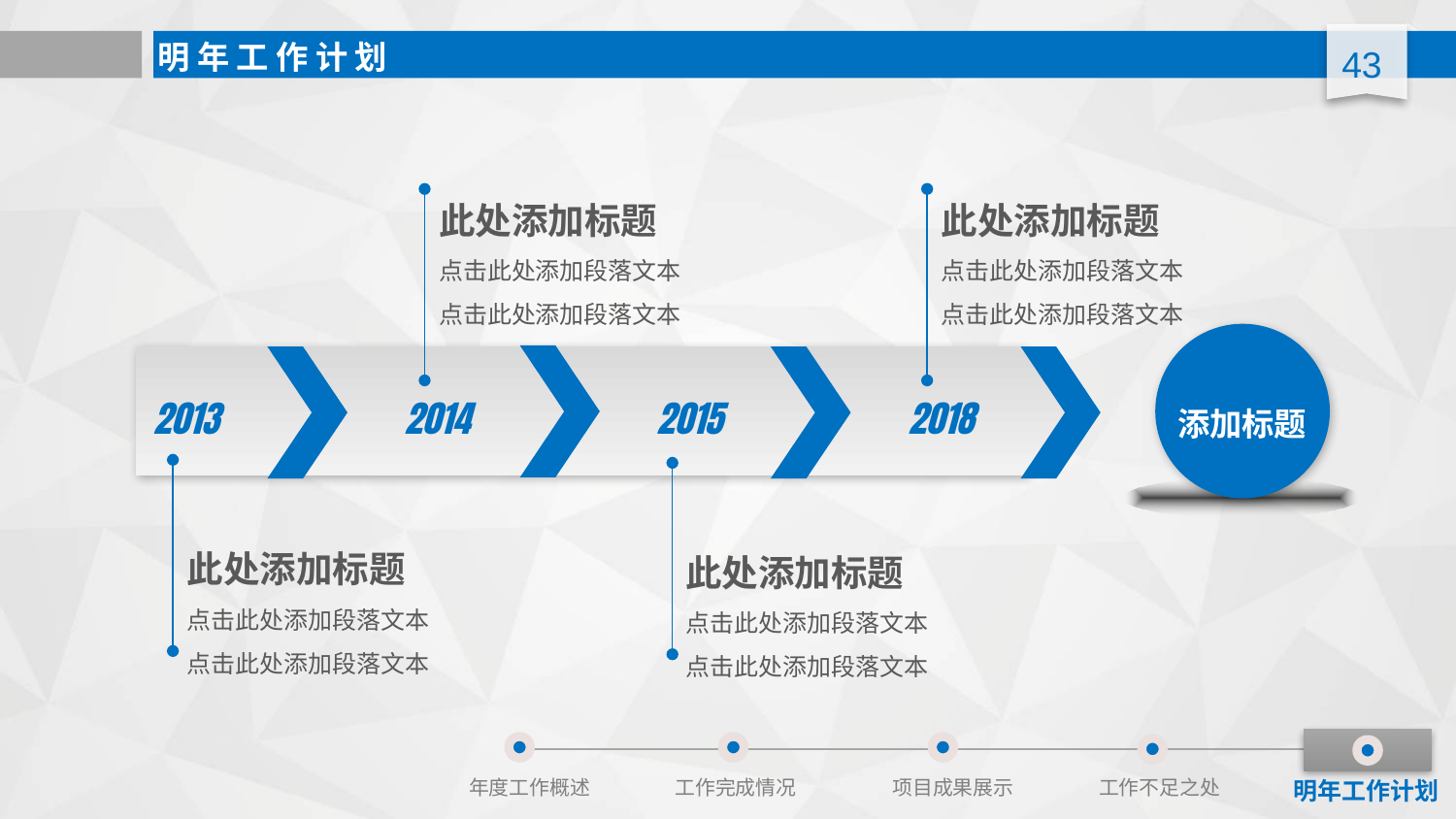

明 年 工 作 计 划
此处添加标题
点击此处添加段落文本
点击此处添加段落文本
此处添加标题
点击此处添加段落文本
点击此处添加段落文本

添加标题
2013
2014
2015
2018
此处添加标题
点击此处添加段落文本
点击此处添加段落文本
此处添加标题
点击此处添加段落文本
点击此处添加段落文本